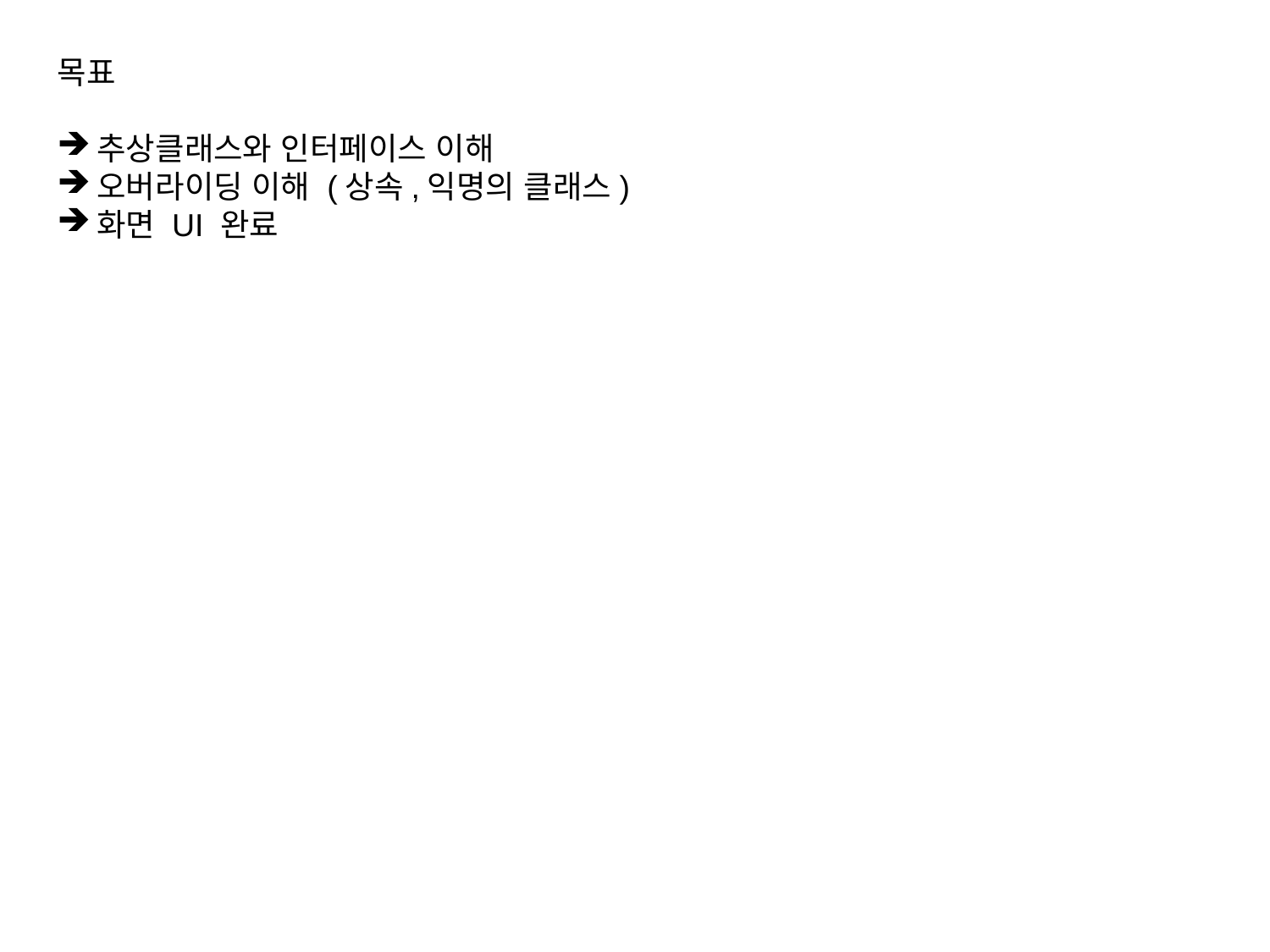

목표

추상클래스와 인터페이스 이해
오버라이딩 이해 (상속,익명의 클래스)
화면 UI 완료